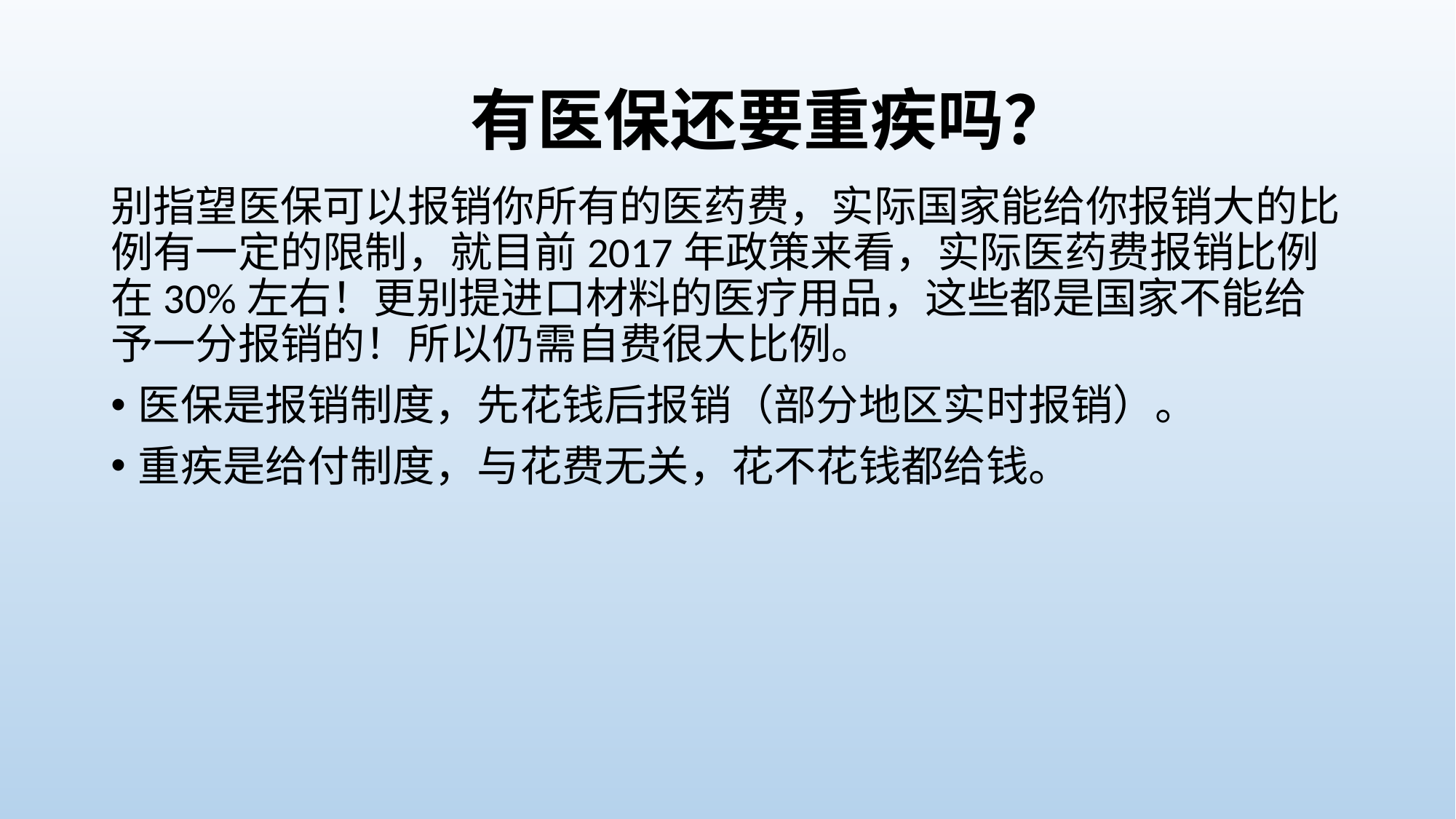

# 有医保还要重疾吗？
别指望医保可以报销你所有的医药费，实际国家能给你报销大的比例有一定的限制，就目前2017年政策来看，实际医药费报销比例在30%左右！更别提进口材料的医疗用品，这些都是国家不能给予一分报销的！所以仍需自费很大比例。
医保是报销制度，先花钱后报销（部分地区实时报销）。
重疾是给付制度，与花费无关，花不花钱都给钱。